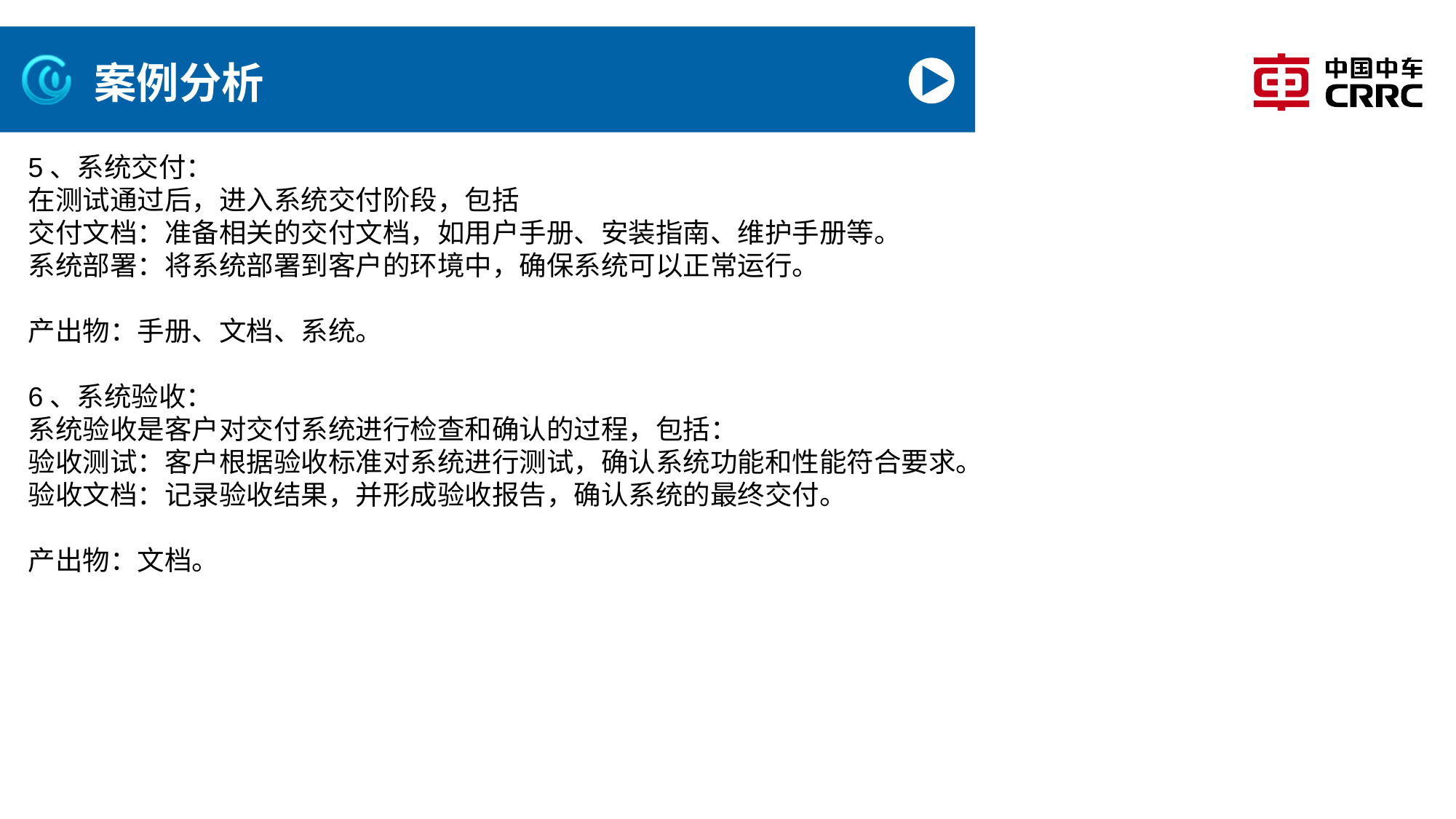

# 案例分析
5、系统交付：
在测试通过后，进入系统交付阶段，包括
交付文档：准备相关的交付文档，如用户手册、安装指南、维护手册等。
系统部署：将系统部署到客户的环境中，确保系统可以正常运行。

产出物：手册、文档、系统。

6、系统验收：
系统验收是客户对交付系统进行检查和确认的过程，包括：
验收测试：客户根据验收标准对系统进行测试，确认系统功能和性能符合要求。
验收文档：记录验收结果，并形成验收报告，确认系统的最终交付。

产出物：文档。
102